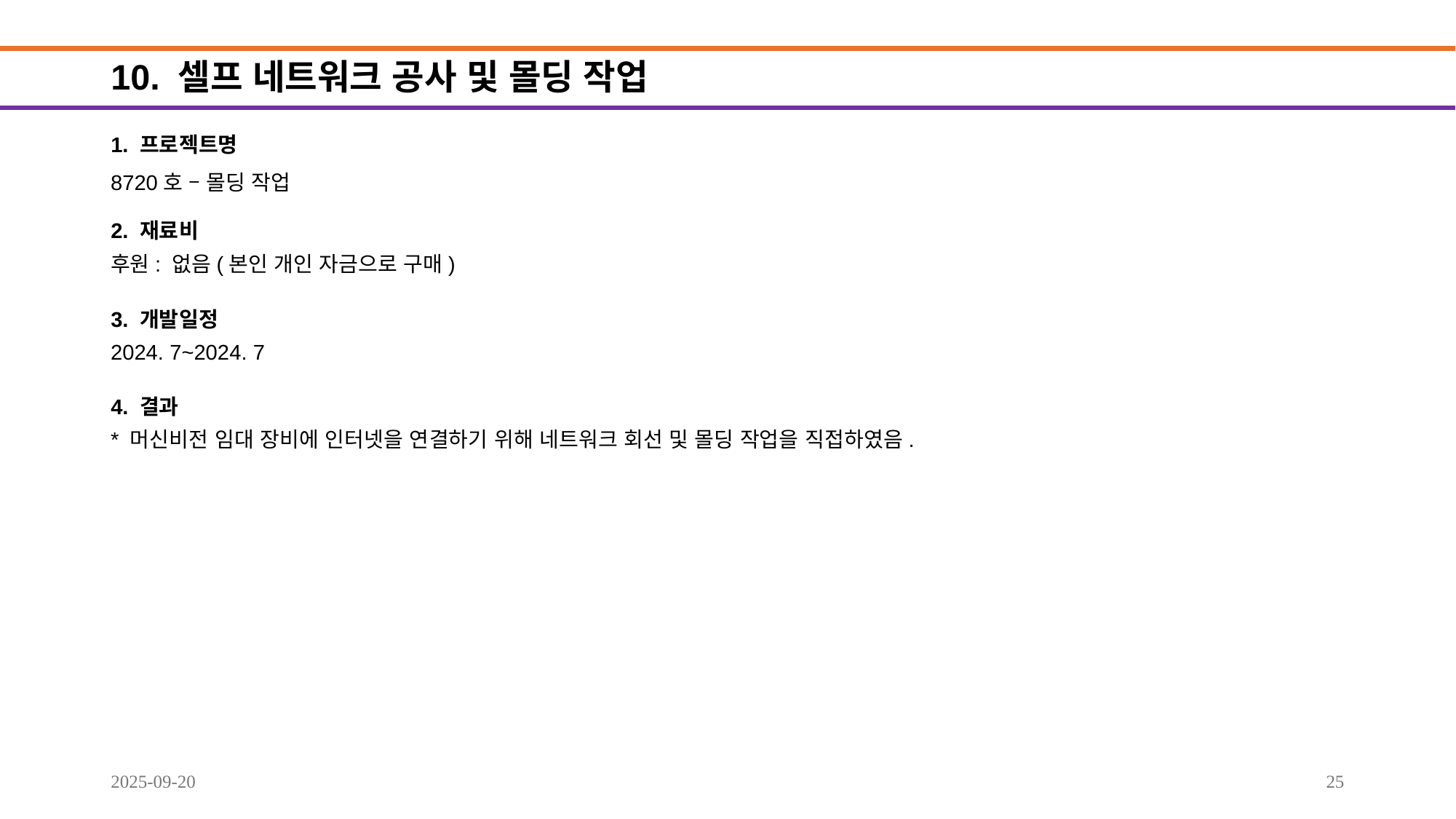

# 10. 셀프 네트워크 공사 및 몰딩 작업
1. 프로젝트명
8720호 – 몰딩 작업
2. 재료비
후원: 없음(본인 개인 자금으로 구매)
3. 개발일정
2024. 7~2024. 7
4. 결과
* 머신비전 임대 장비에 인터넷을 연결하기 위해 네트워크 회선 및 몰딩 작업을 직접하였음.
2025-09-20
25